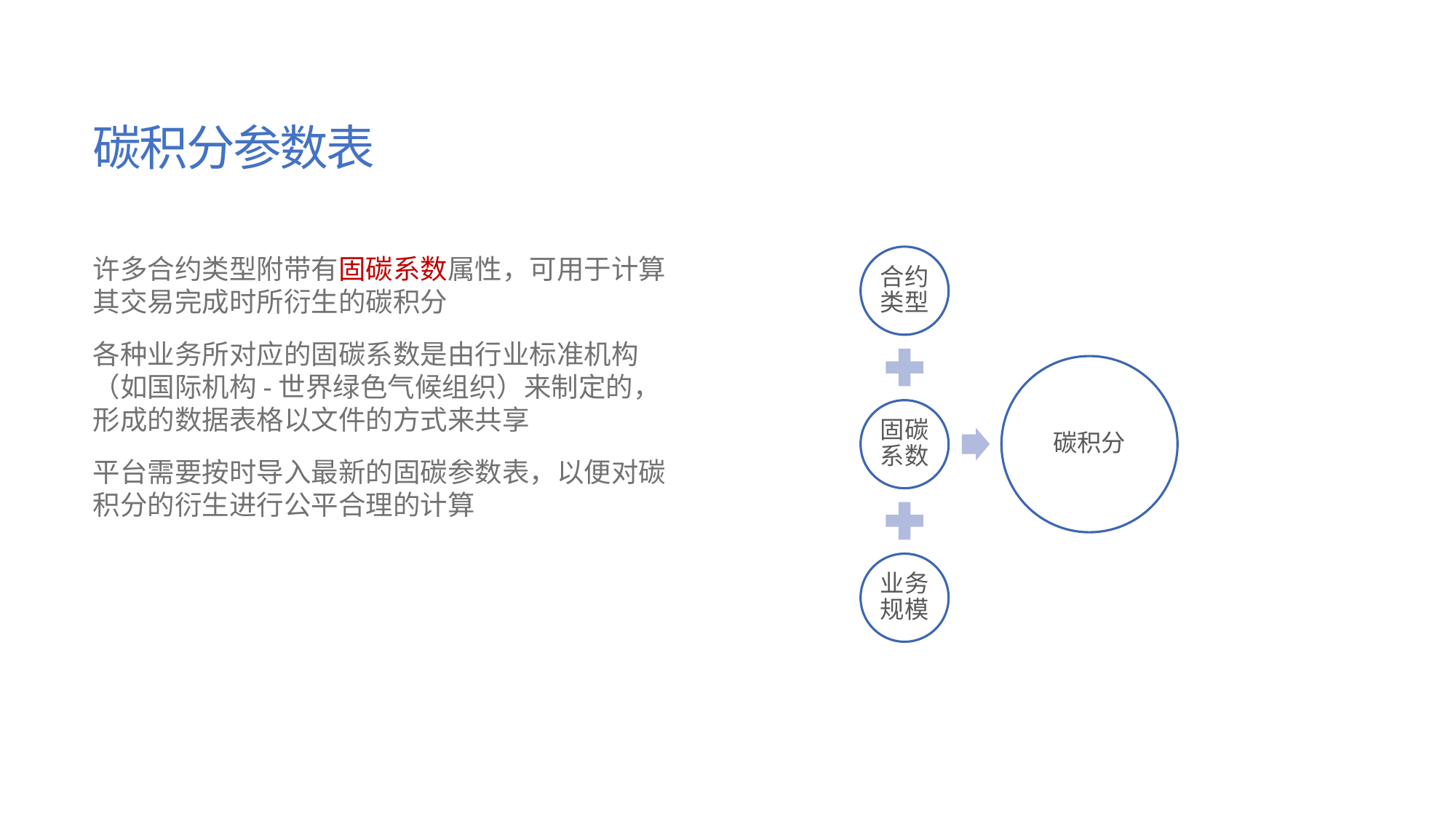

# 碳积分参数表
许多合约类型附带有固碳系数属性，可用于计算其交易完成时所衍生的碳积分
各种业务所对应的固碳系数是由行业标准机构（如国际机构-世界绿色气候组织）来制定的，形成的数据表格以文件的方式来共享
平台需要按时导入最新的固碳参数表，以便对碳积分的衍生进行公平合理的计算

合约类型

固碳系数

业务规模

碳积分